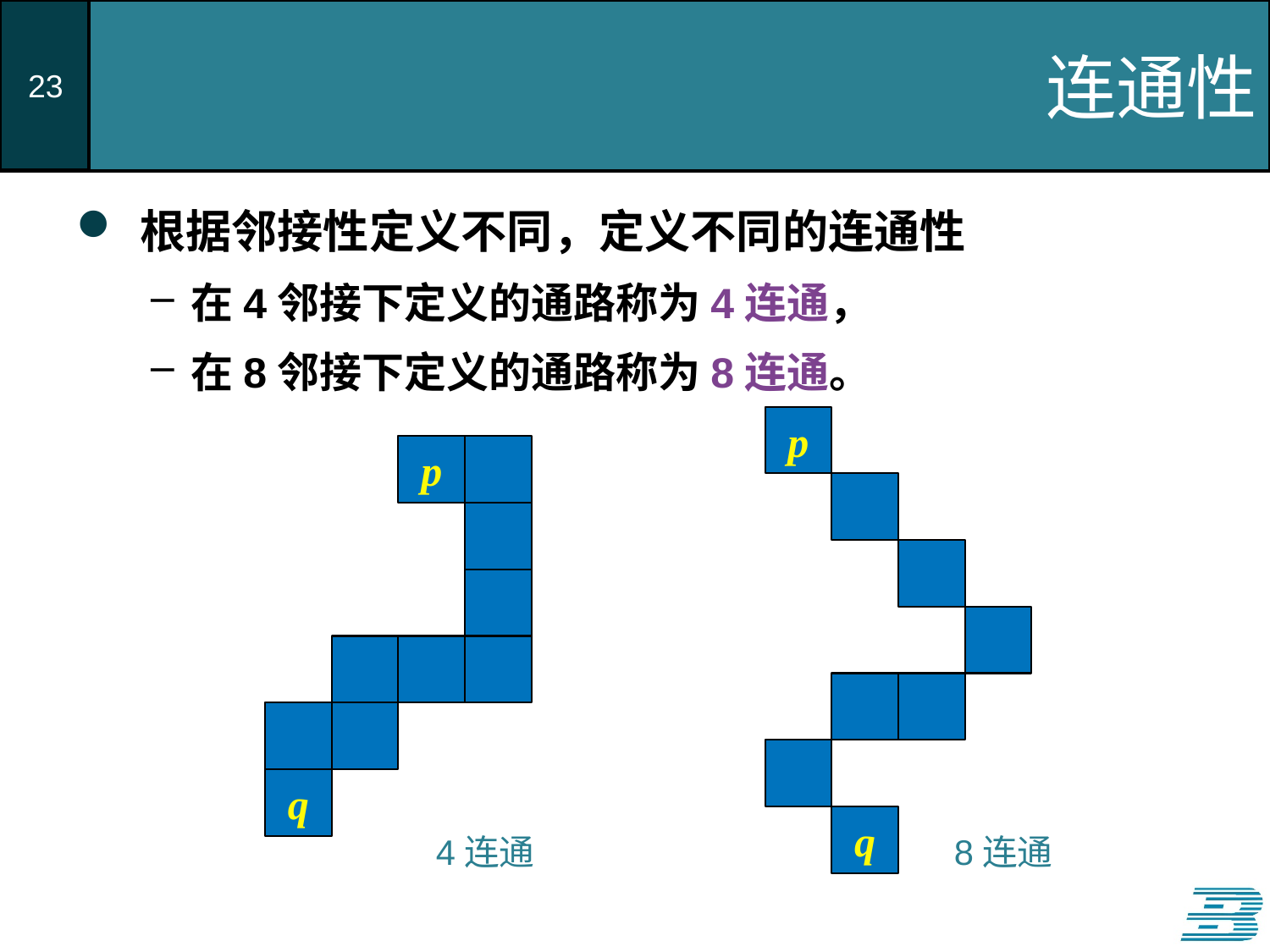

# 连通性
根据邻接性定义不同，定义不同的连通性
在4邻接下定义的通路称为4连通，
在8邻接下定义的通路称为8连通。
p

q
p

q
4连通
8连通